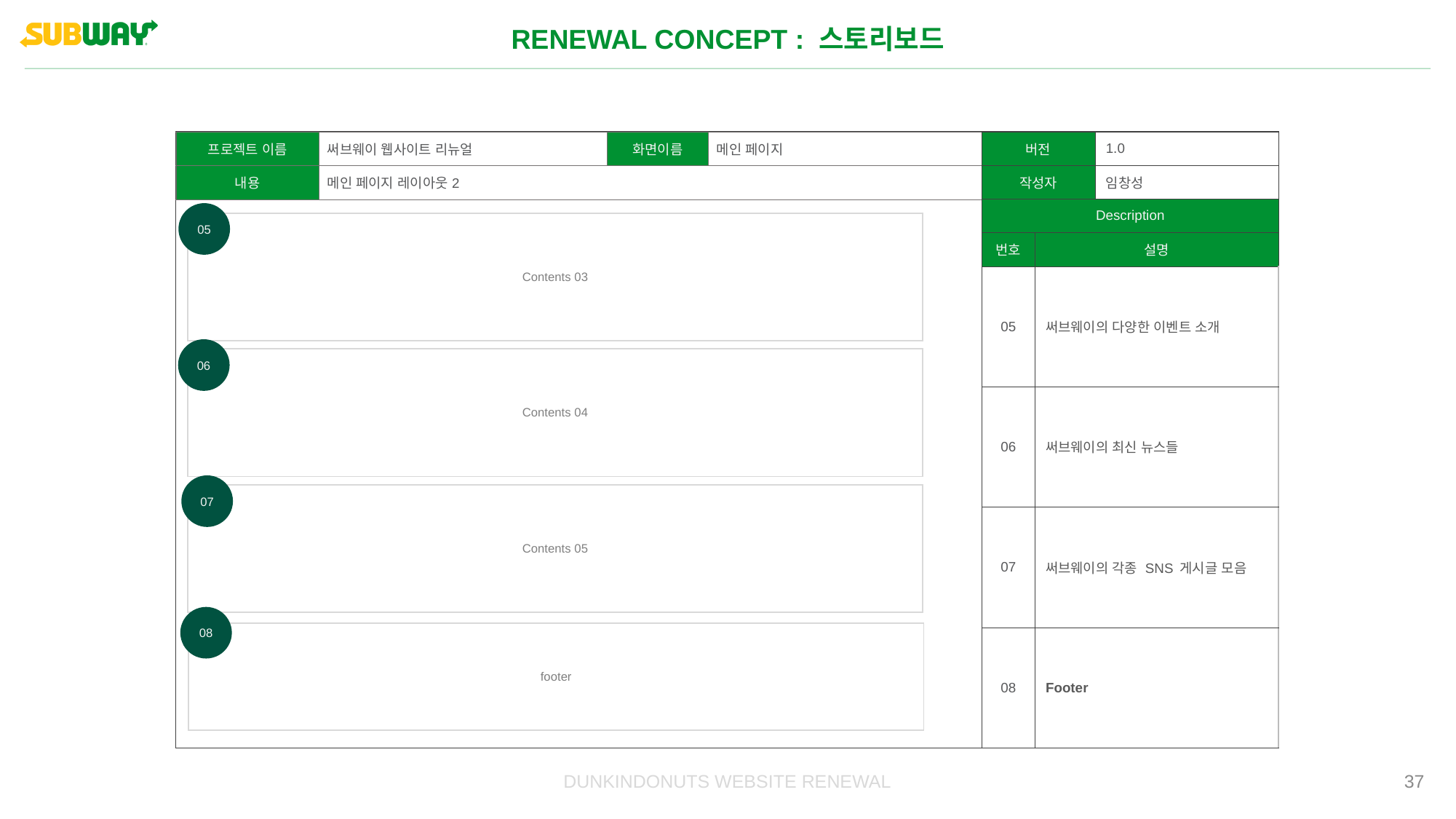

RENEWAL CONCEPT : 스토리보드
| 버전 |  | 1.0 |
| --- | --- | --- |
| 작성자 |  | 임창성 |
| Description |  |  |
| 번호 | 설명 |  |
| 05 | 써브웨이의 다양한 이벤트 소개 |  |
| 06 | 써브웨이의 최신 뉴스들 |  |
| 07 | 써브웨이의 각종 SNS 게시글 모음 |  |
| 08 | Footer |  |

| 프로젝트 이름 | 써브웨이 웹사이트 리뉴얼 | 화면이름 | 메인 페이지 |
| --- | --- | --- | --- |
| 내용 | 메인 페이지 레이아웃2 |  |  |
05
| Contents 03 |
| --- |
06
| Contents 04 |
| --- |
07
| Contents 05 |
| --- |
08
| footer |
| --- |
DUNKINDONUTS WEBSITE RENEWAL
37